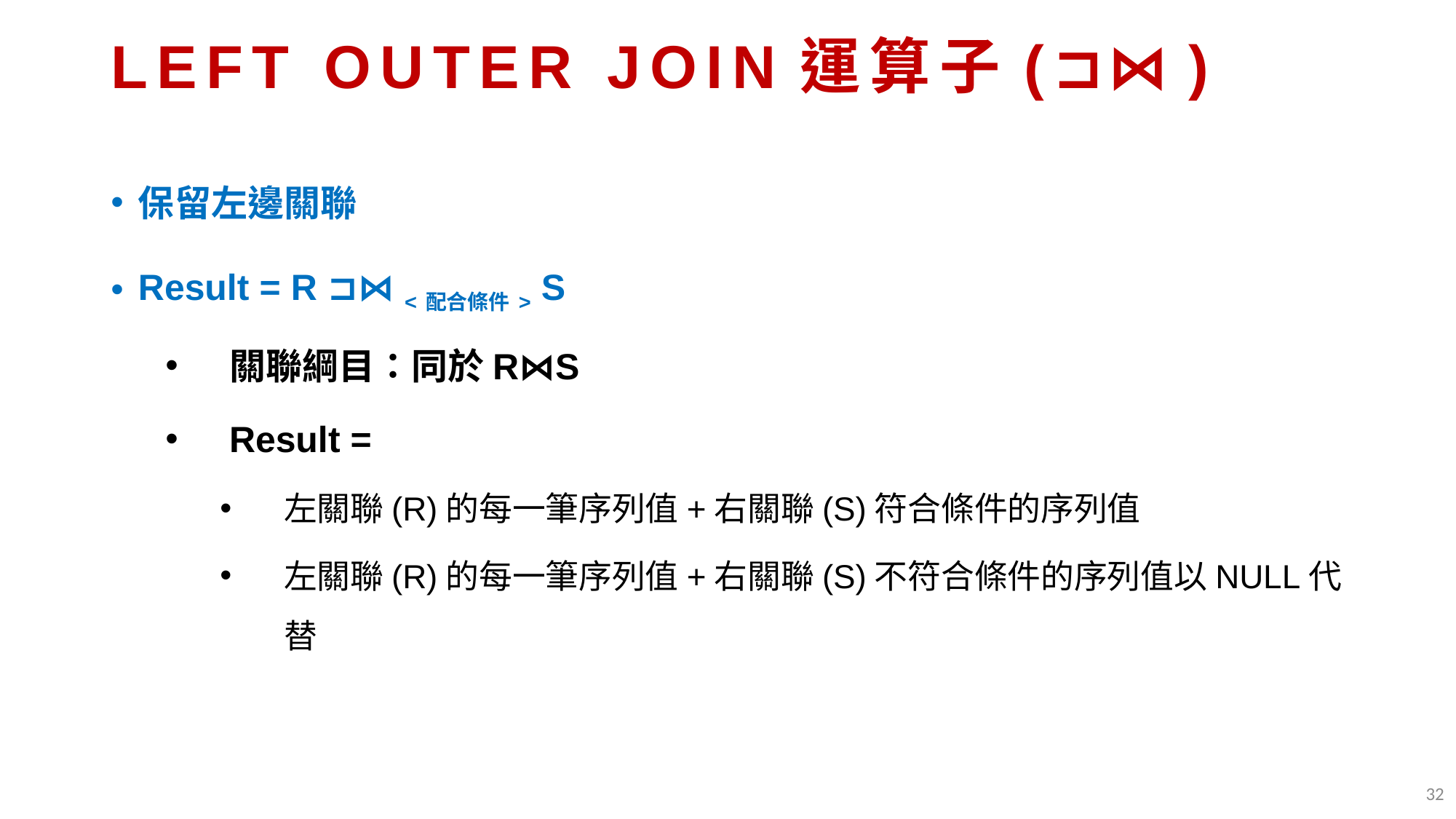

# LEFT OUTER JOIN運算子(⊐⋈ )
保留左邊關聯
Result = R ⊐⋈ <配合條件> S
關聯綱目：同於R⋈S
Result =
左關聯(R)的每一筆序列值+右關聯(S)符合條件的序列值
左關聯(R)的每一筆序列值+右關聯(S)不符合條件的序列值以NULL代替

32